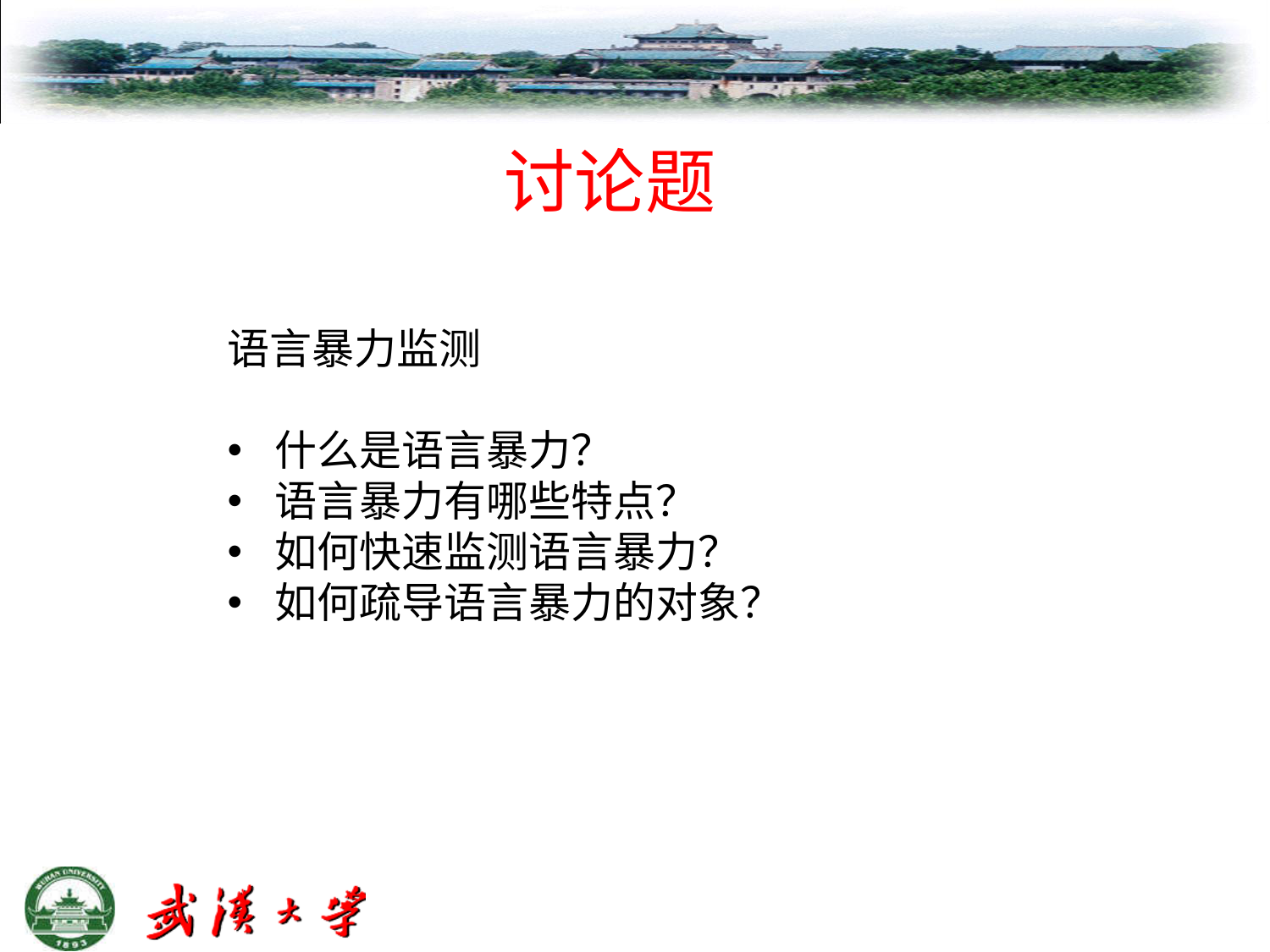

# 讨论题
语言暴力监测

什么是语言暴力？
语言暴力有哪些特点？
如何快速监测语言暴力？
如何疏导语言暴力的对象？